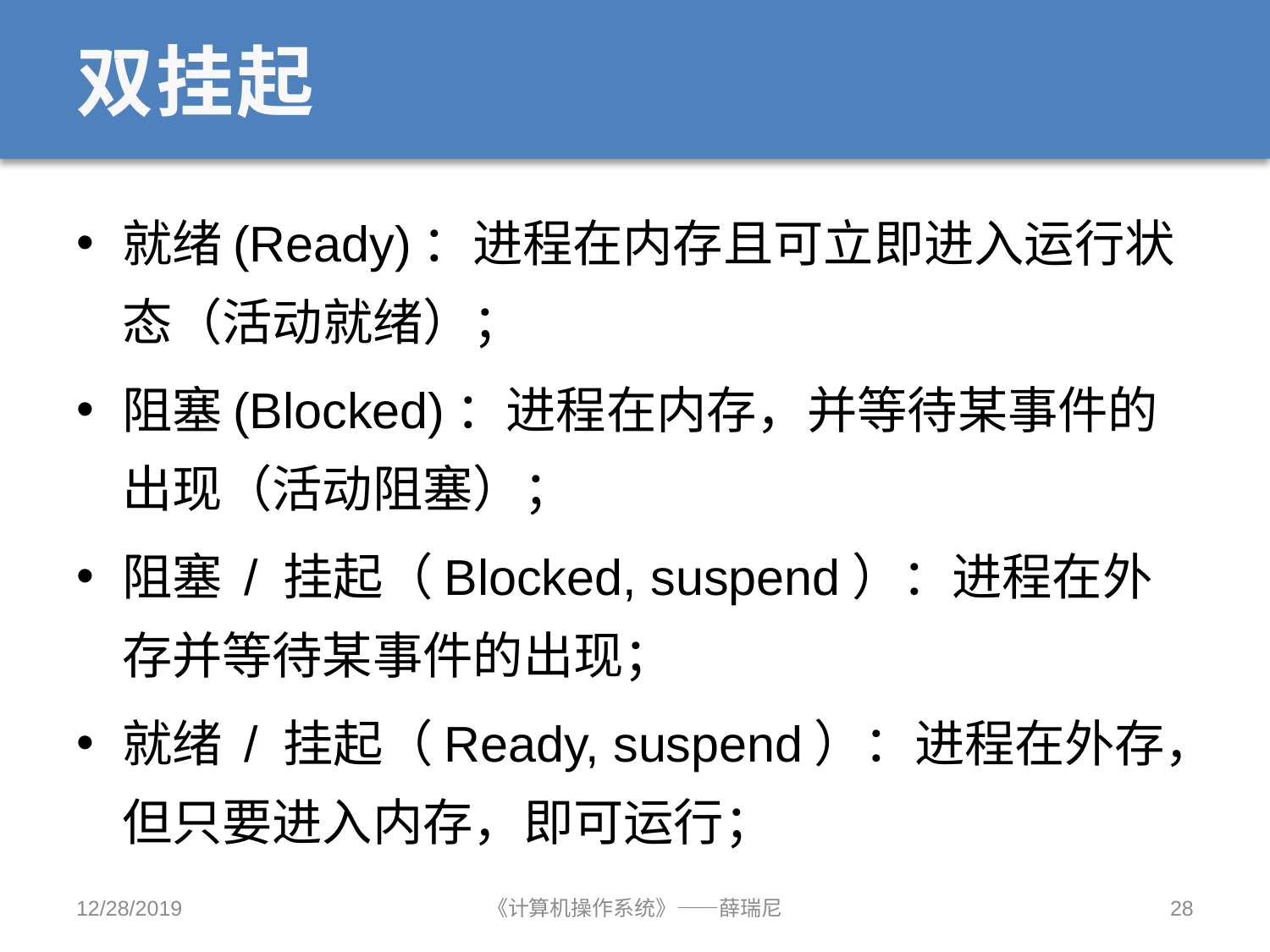

# 双挂起
就绪(Ready)：进程在内存且可立即进入运行状态（活动就绪）；
阻塞(Blocked)：进程在内存，并等待某事件的出现（活动阻塞）；
阻塞 / 挂起（Blocked, suspend）：进程在外存并等待某事件的出现；
就绪 / 挂起（Ready, suspend）：进程在外存，但只要进入内存，即可运行；

12/28/2019
《计算机操作系统》——薛瑞尼
28